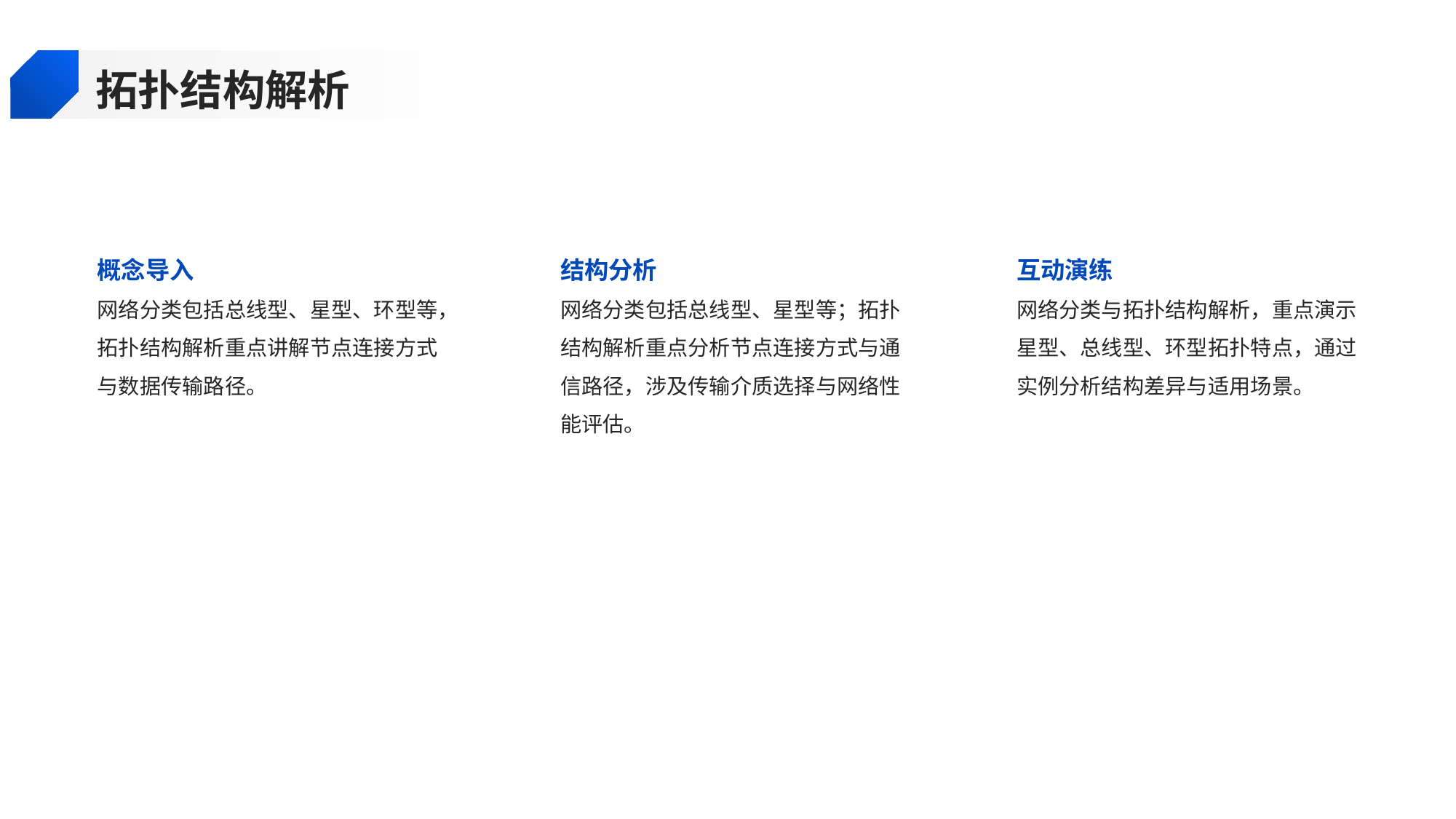

拓扑结构解析
概念导入
结构分析
互动演练
网络分类包括总线型、星型、环型等，拓扑结构解析重点讲解节点连接方式与数据传输路径。
网络分类包括总线型、星型等；拓扑结构解析重点分析节点连接方式与通信路径，涉及传输介质选择与网络性能评估。
网络分类与拓扑结构解析，重点演示星型、总线型、环型拓扑特点，通过实例分析结构差异与适用场景。